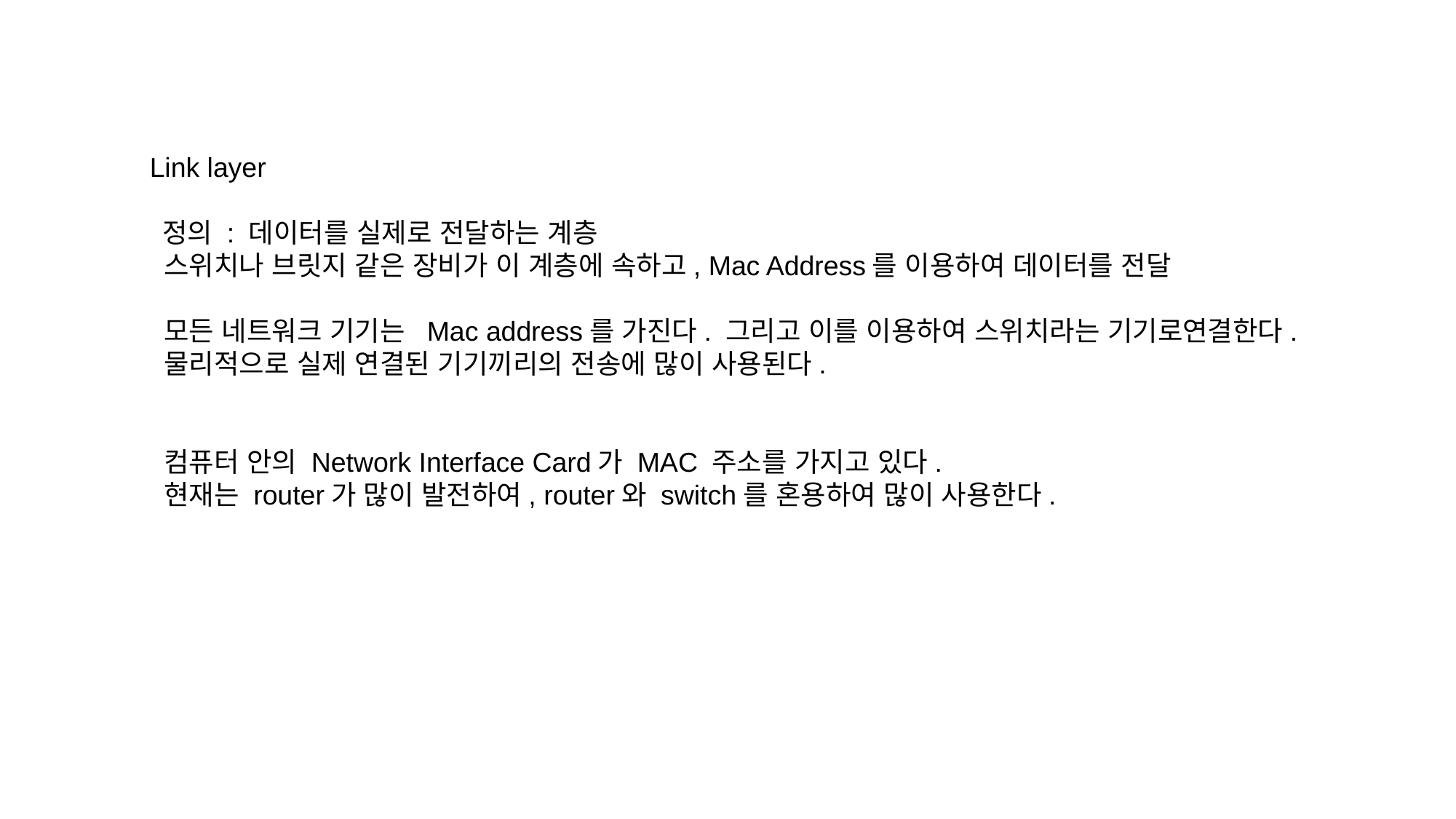

Link layer

 정의 : 데이터를 실제로 전달하는 계층
 스위치나 브릿지 같은 장비가 이 계층에 속하고, Mac Address를 이용하여 데이터를 전달

 모든 네트워크 기기는  Mac address를 가진다. 그리고 이를 이용하여 스위치라는 기기로연결한다.
 물리적으로 실제 연결된 기기끼리의 전송에 많이 사용된다.

 컴퓨터 안의 Network Interface Card가 MAC 주소를 가지고 있다.
 현재는 router가 많이 발전하여, router와 switch를 혼용하여 많이 사용한다.